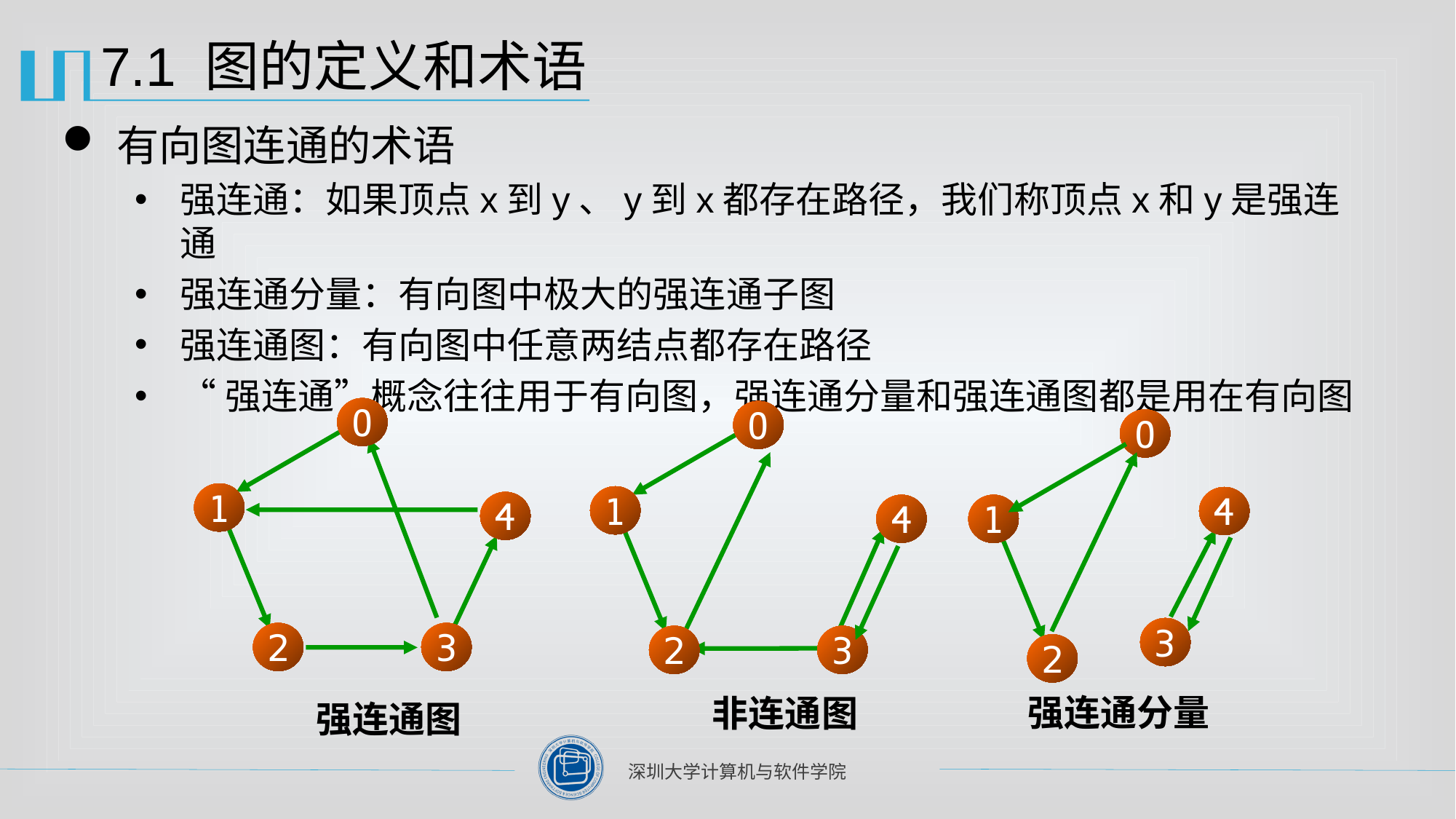

# 7.1 图的定义和术语
有向图连通的术语
强连通：如果顶点x到y、y到x都存在路径，我们称顶点x和y是强连通
强连通分量：有向图中极大的强连通子图
强连通图：有向图中任意两结点都存在路径
“强连通”概念往往用于有向图，强连通分量和强连通图都是用在有向图
0

1
4

2
3

强连通图
0

1
4

2
3

非连通图
0

1

2
4

3

强连通分量
22